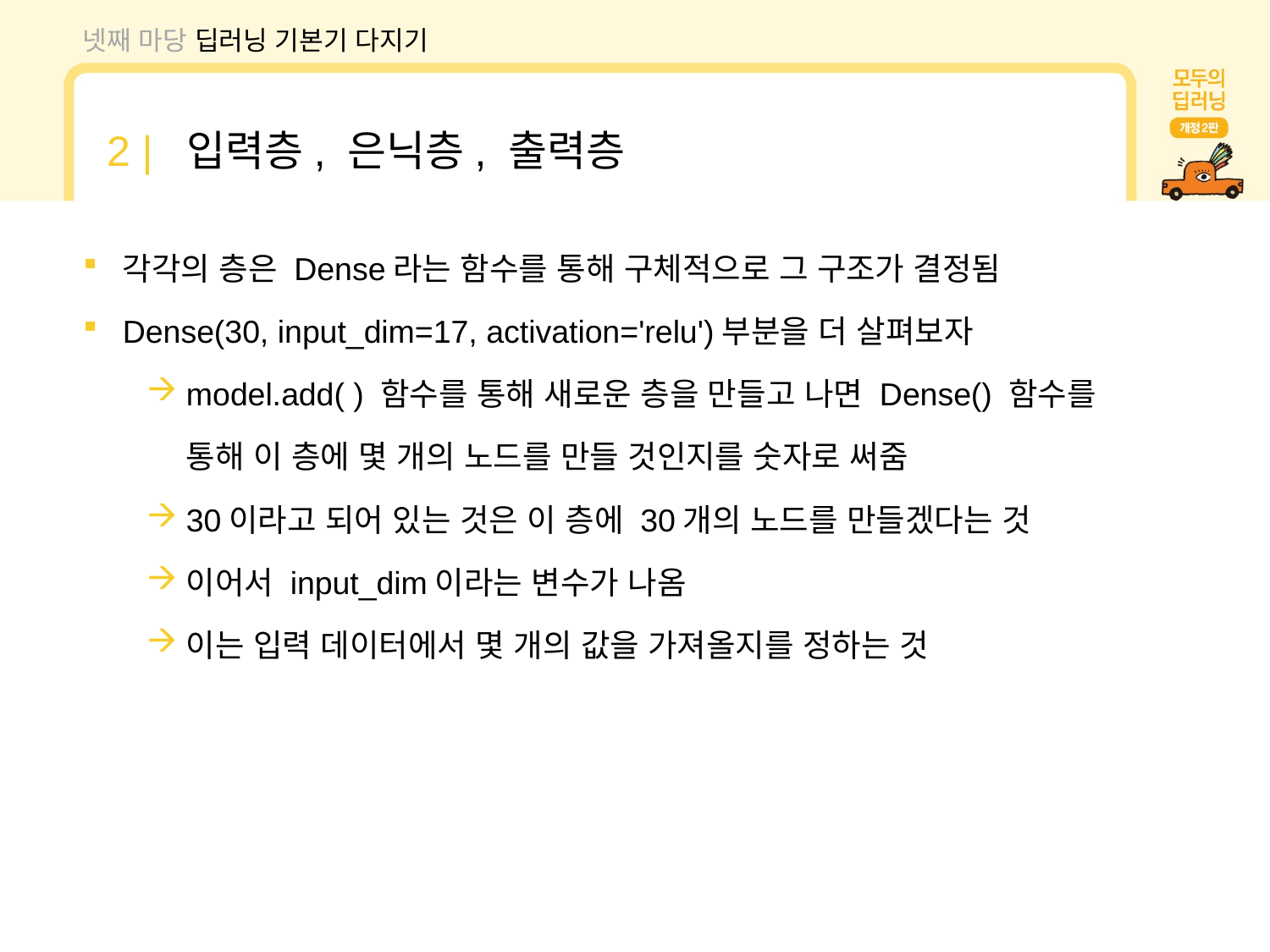

넷째 마당 딥러닝 기본기 다지기
2 |  입력층, 은닉층, 출력층
각각의 층은 Dense라는 함수를 통해 구체적으로 그 구조가 결정됨
Dense(30, input_dim=17, activation='relu')부분을 더 살펴보자
model.add( ) 함수를 통해 새로운 층을 만들고 나면 Dense() 함수를 통해 이 층에 몇 개의 노드를 만들 것인지를 숫자로 써줌
30이라고 되어 있는 것은 이 층에 30개의 노드를 만들겠다는 것
이어서 input_dim이라는 변수가 나옴
이는 입력 데이터에서 몇 개의 값을 가져올지를 정하는 것